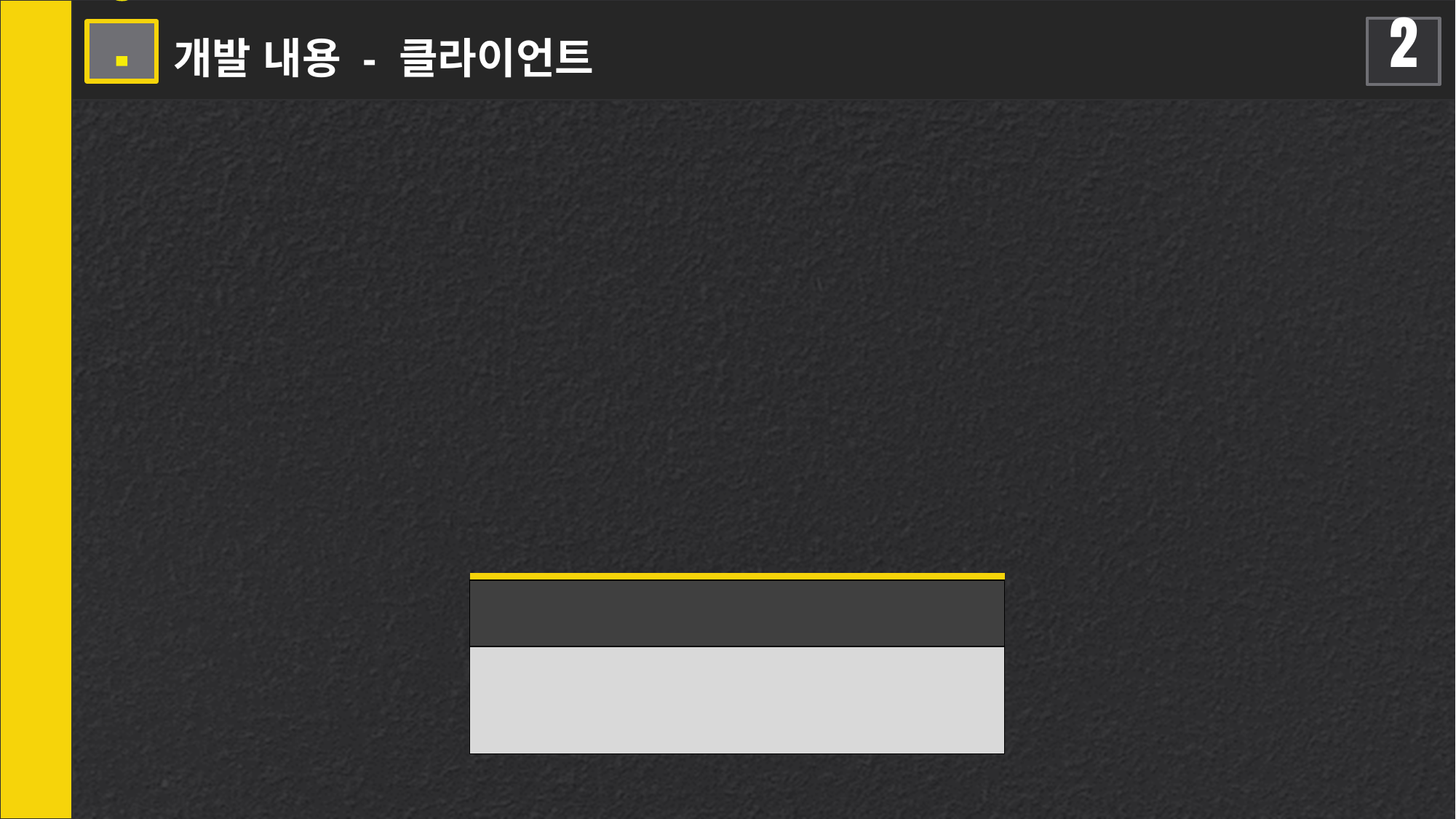

2
5 .
개발 내용 - 클라이언트
|  |
| --- |
|  |